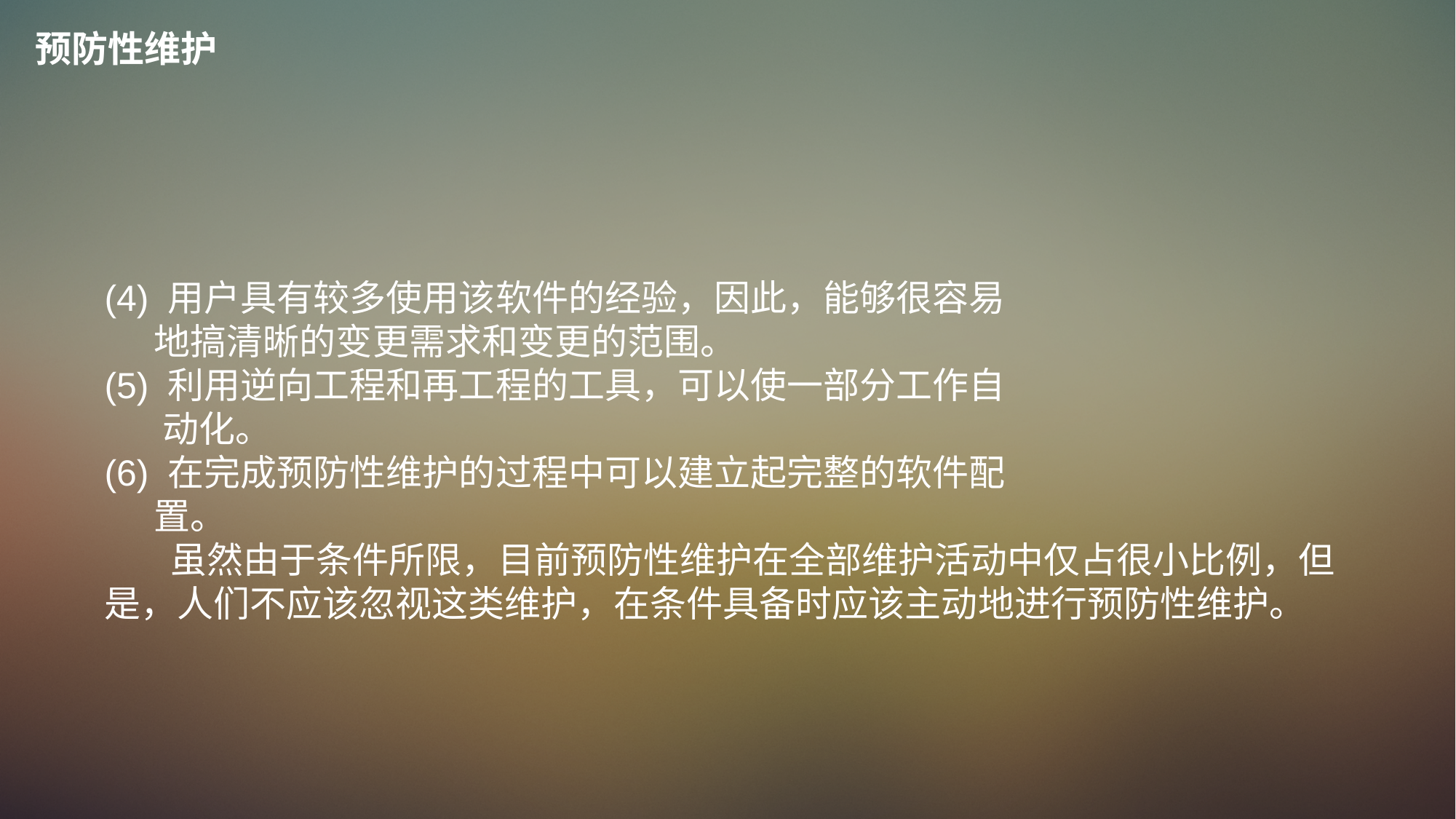

预防性维护
(4) 用户具有较多使用该软件的经验，因此，能够很容易
     地搞清晰的变更需求和变更的范围。
(5) 利用逆向工程和再工程的工具，可以使一部分工作自
      动化。
(6) 在完成预防性维护的过程中可以建立起完整的软件配
     置。
       虽然由于条件所限，目前预防性维护在全部维护活动中仅占很小比例，但是，人们不应该忽视这类维护，在条件具备时应该主动地进行预防性维护。